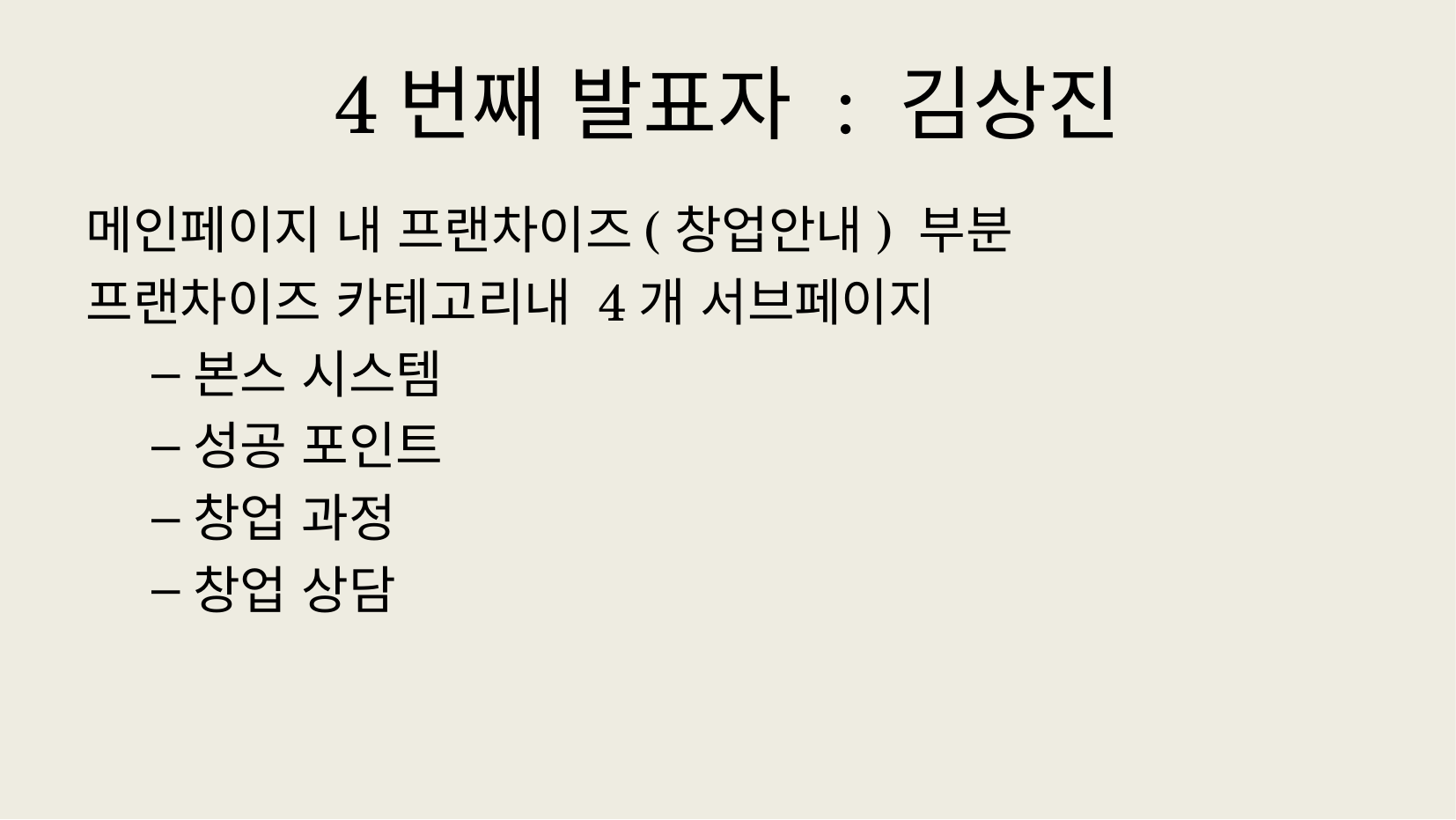

# 4번째 발표자 : 김상진
메인페이지 내 프랜차이즈(창업안내) 부분
프랜차이즈 카테고리내 4개 서브페이지
본스 시스템
성공 포인트
창업 과정
창업 상담